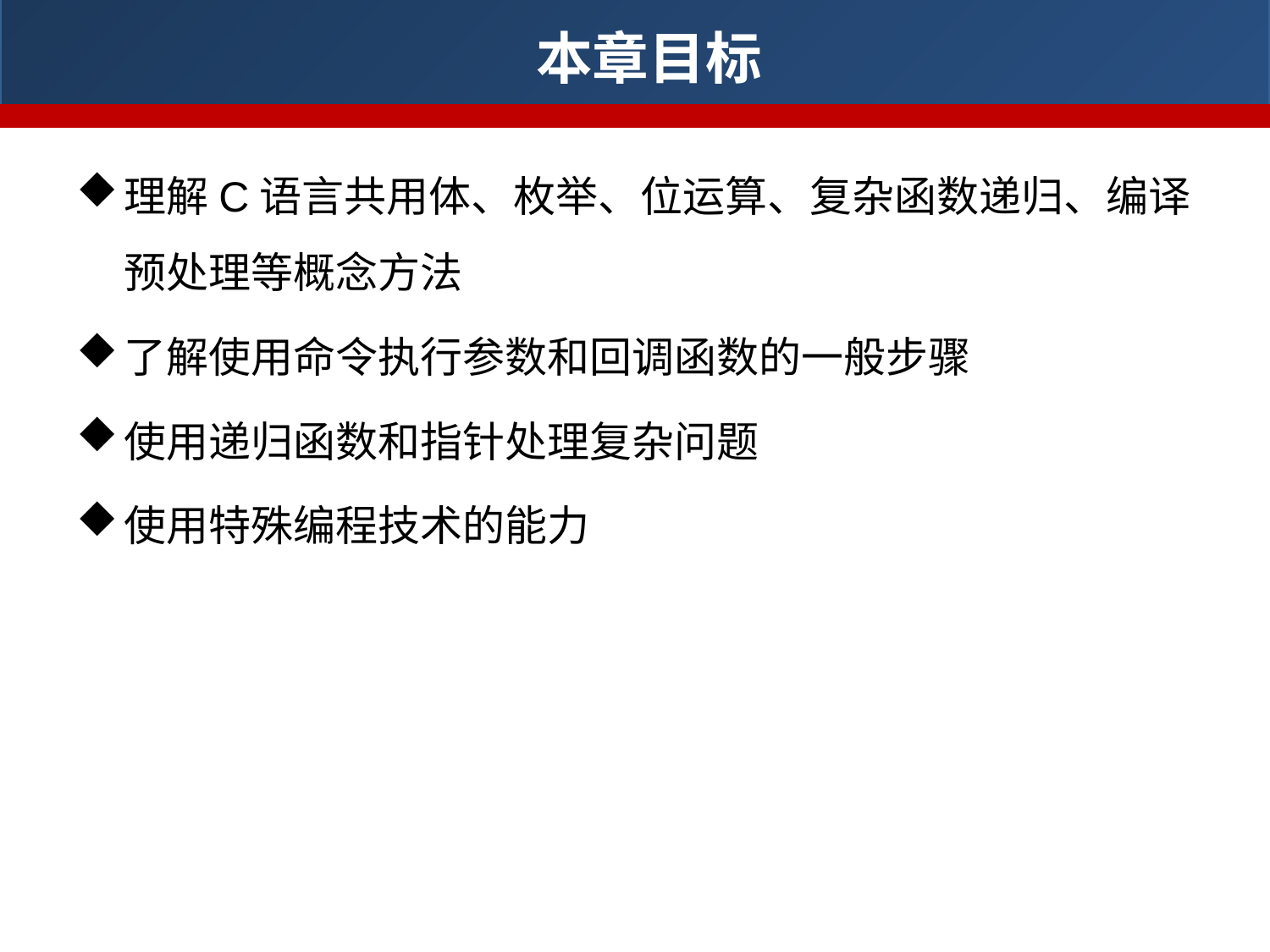

本章目标
理解C语言共用体、枚举、位运算、复杂函数递归、编译预处理等概念方法
了解使用命令执行参数和回调函数的一般步骤
使用递归函数和指针处理复杂问题
使用特殊编程技术的能力